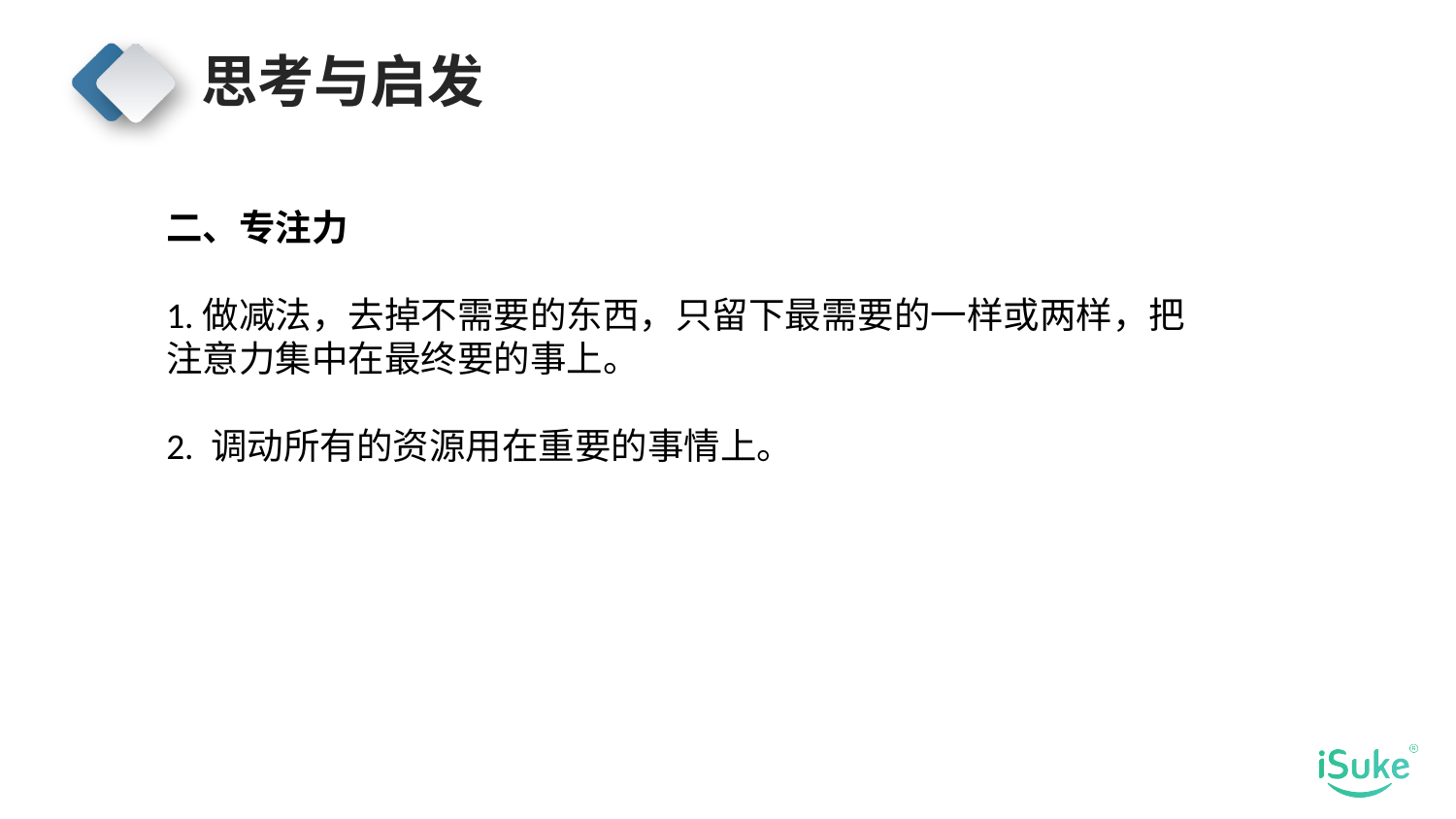

思考与启发
二、专注力

1.做减法，去掉不需要的东西，只留下最需要的一样或两样，把注意力集中在最终要的事上。

2. 调动所有的资源用在重要的事情上。

延迟符